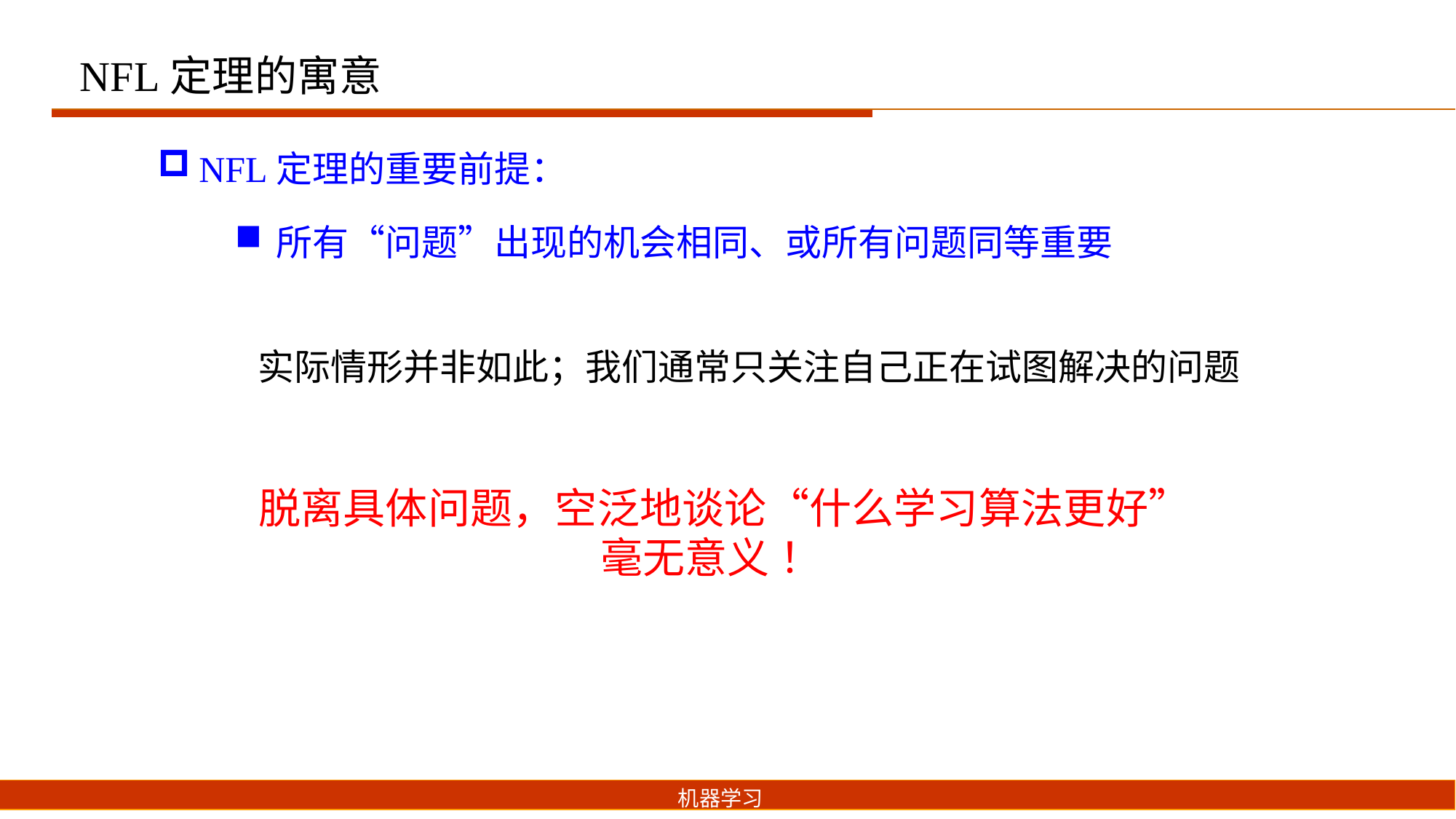

NFL定理的寓意
NFL定理的重要前提：
所有“问题”出现的机会相同、或所有问题同等重要
实际情形并非如此；我们通常只关注自己正在试图解决的问题
脱离具体问题，空泛地谈论“什么学习算法更好”
毫无意义 ！